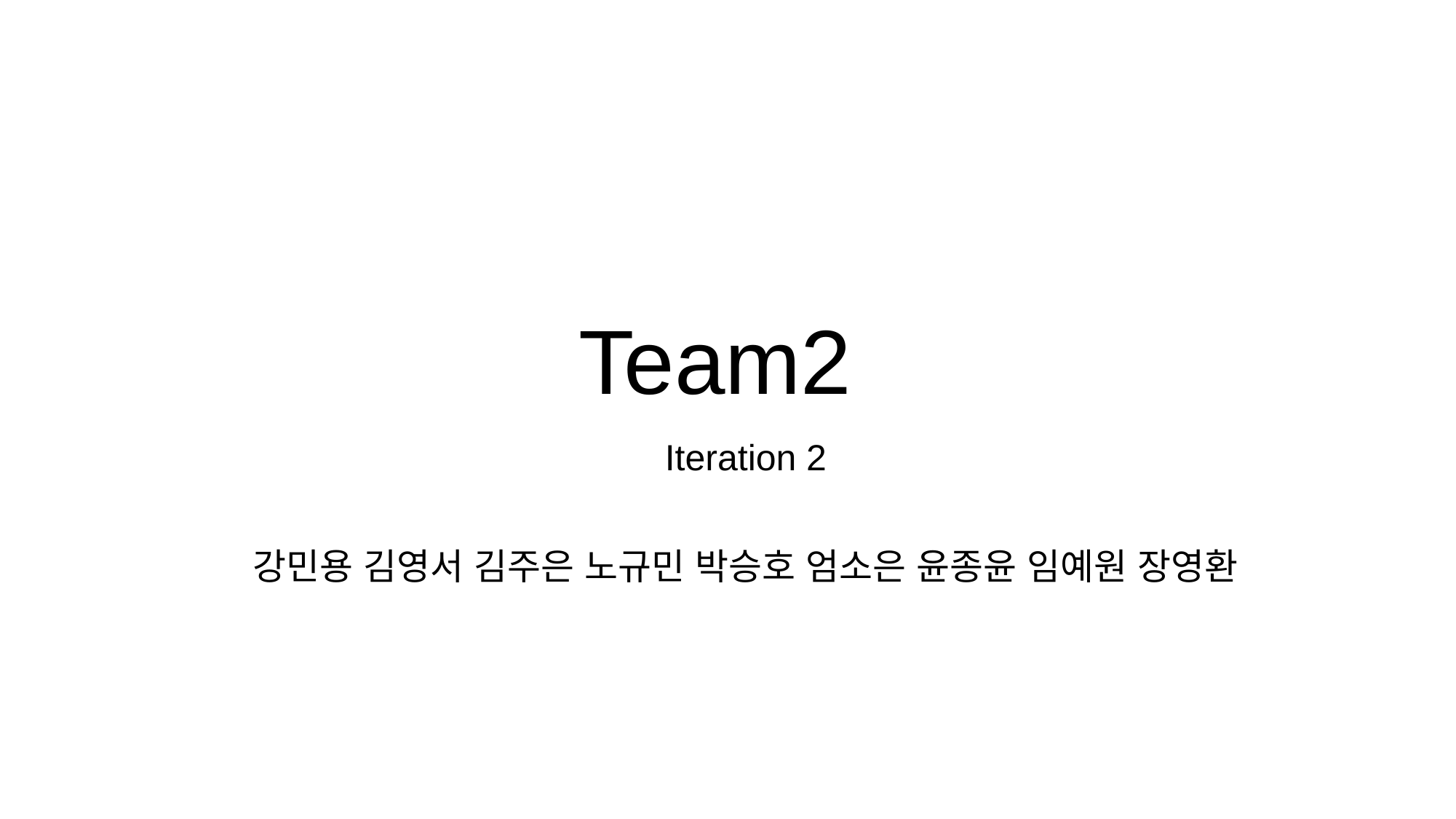

# Team2
Iteration 2

강민용 김영서 김주은 노규민 박승호 엄소은 윤종윤 임예원 장영환